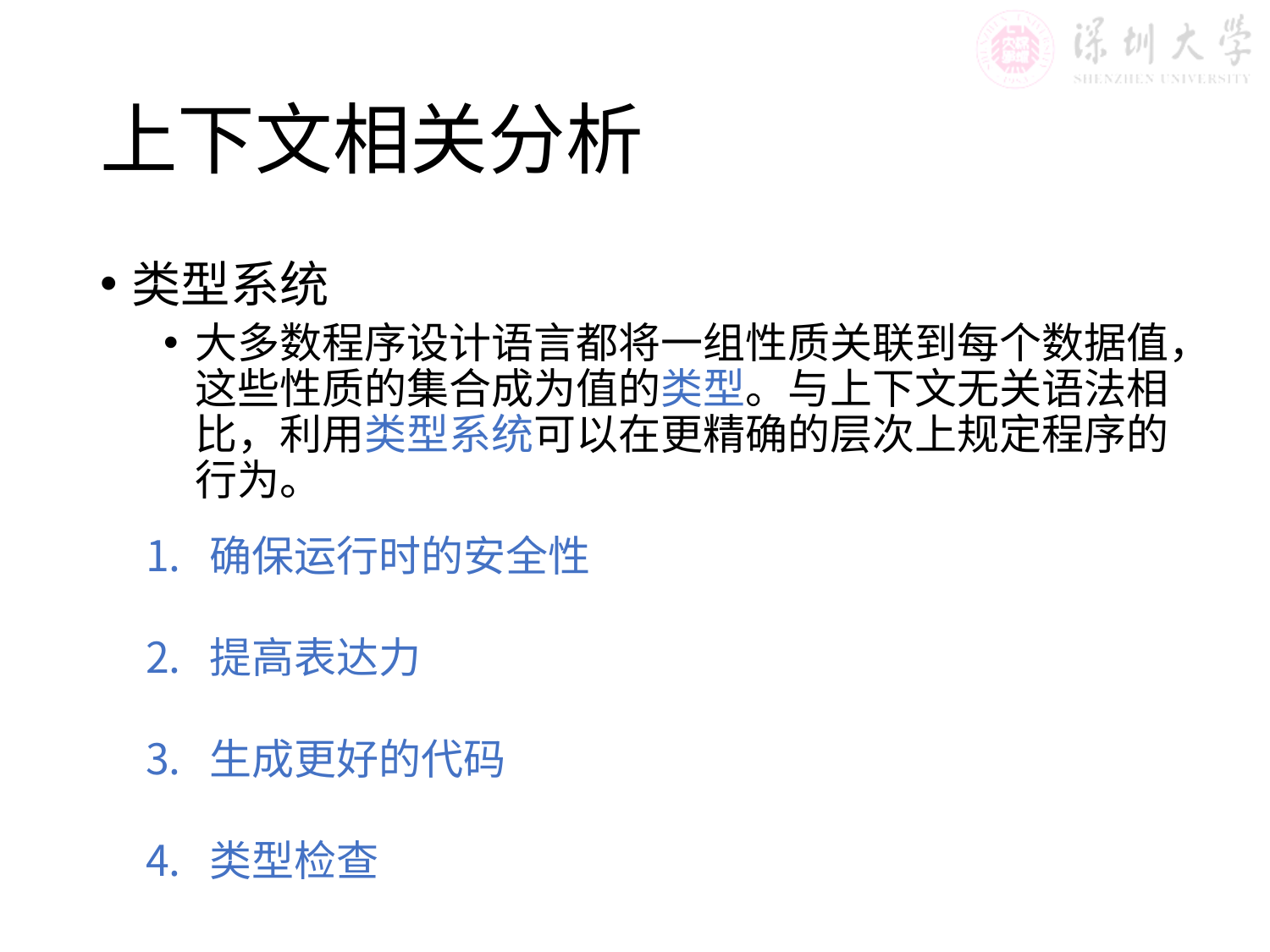

# 上下文相关分析
类型系统
大多数程序设计语言都将一组性质关联到每个数据值，这些性质的集合成为值的类型。与上下文无关语法相比，利用类型系统可以在更精确的层次上规定程序的行为。
确保运行时的安全性

提高表达力

生成更好的代码

类型检查